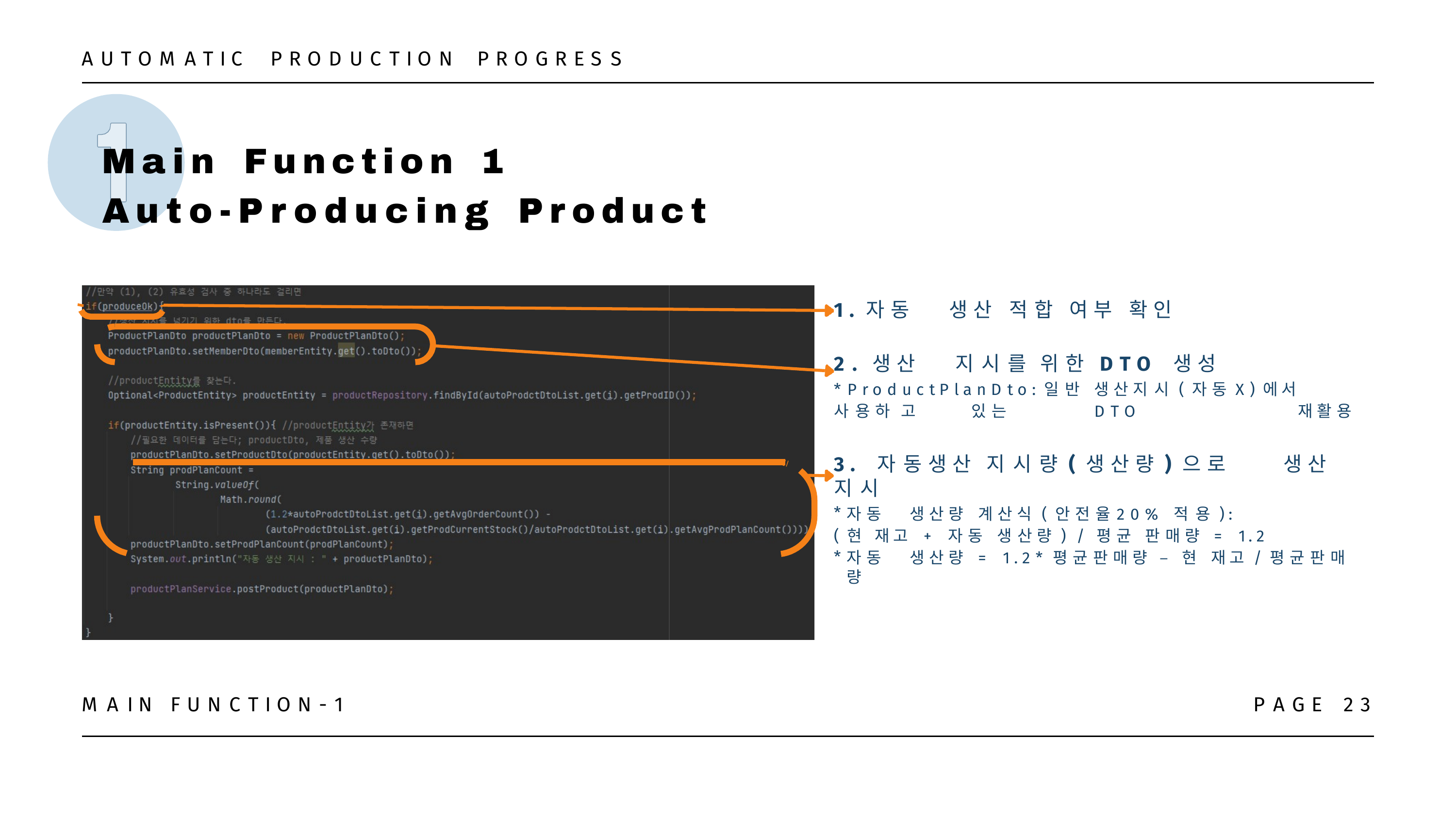

A U T O M A T I C
P R O D U C T I O N
P R O G R E S S

Main	Function	1
Auto-Producing	Product

.	자 동	생 산	적 합	여 부	확 인

.	생 산	지 시 를	위 한	D T O	생 성
* P r o d u c t P l a n D t o : 일 반	생 산 지 시 ( 자 동 X ) 에 서	사 용 하  고	있 는	D T O	재 활 용

3 .	자 동 생 산	지 시 량 ( 생 산 량 ) 으 로	생 산	지 시
자 동	생 산 량	계 산 식 ( 안 전 율	2 0 %	적 용 ) :
( 현	재 고	+	자 동	생 산 량 )	/	평 균	판 매 량	=	1 . 2
자 동	생 산 량	=	1 . 2 * 평 균 판 매 량	–	현	재 고 / 평 균 판 매 량

M A I N
F U N C T I O N - 1
P A G E	2 3